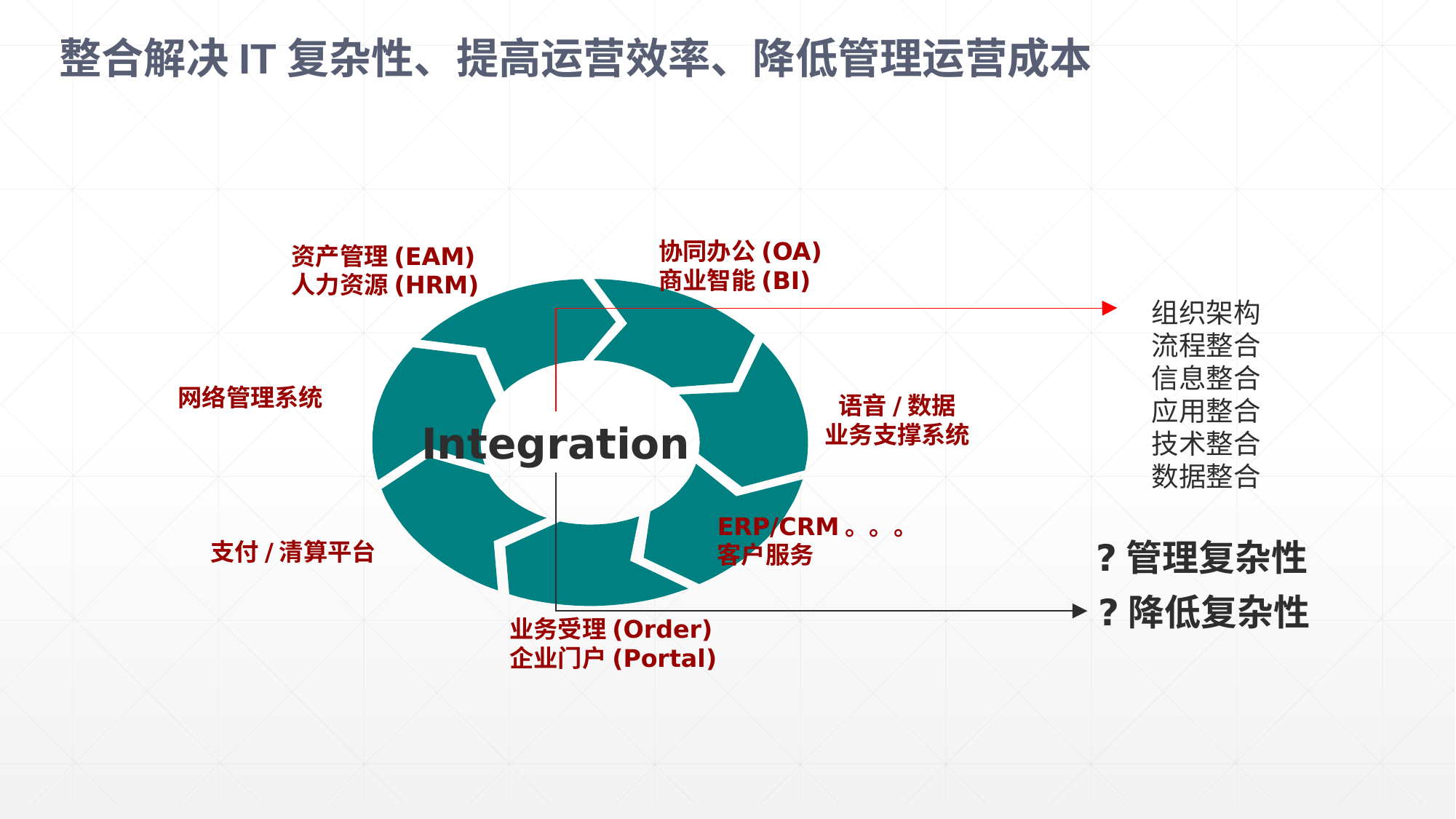

整合解决IT复杂性、提高运营效率、降低管理运营成本
协同办公(OA)
商业智能(BI)
资产管理(EAM)
人力资源(HRM)

组织架构
流程整合
信息整合
应用整合
技术整合
数据整合
网络管理系统
语音/数据
业务支撑系统
Integration
ERP/CRM。。。
客户服务
?管理复杂性
支付/清算平台
?降低复杂性
业务受理(Order)
企业门户(Portal)